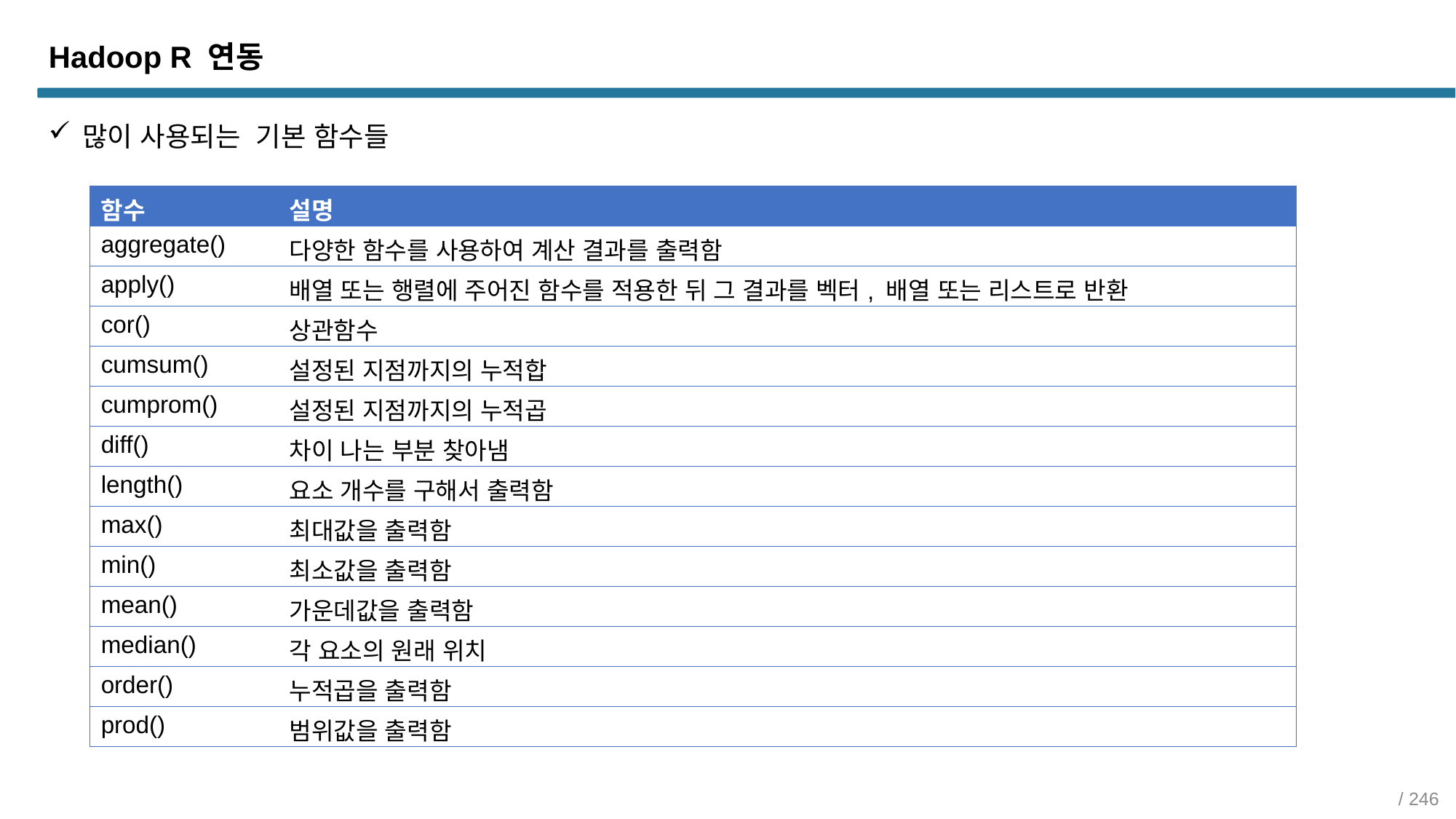

Hadoop R 연동
많이 사용되는  기본 함수들
| 함수 | 설명 |
| --- | --- |
| aggregate() | 다양한 함수를 사용하여 계산 결과를 출력함 |
| apply() | 배열 또는 행렬에 주어진 함수를 적용한 뒤 그 결과를 벡터, 배열 또는 리스트로 반환 |
| cor() | 상관함수 |
| cumsum() | 설정된 지점까지의 누적합 |
| cumprom() | 설정된 지점까지의 누적곱 |
| diff() | 차이 나는 부분 찾아냄 |
| length() | 요소 개수를 구해서 출력함 |
| max() | 최대값을 출력함 |
| min() | 최소값을 출력함 |
| mean() | 가운데값을 출력함 |
| median() | 각 요소의 원래 위치 |
| order() | 누적곱을 출력함 |
| prod() | 범위값을 출력함 |
/ 246